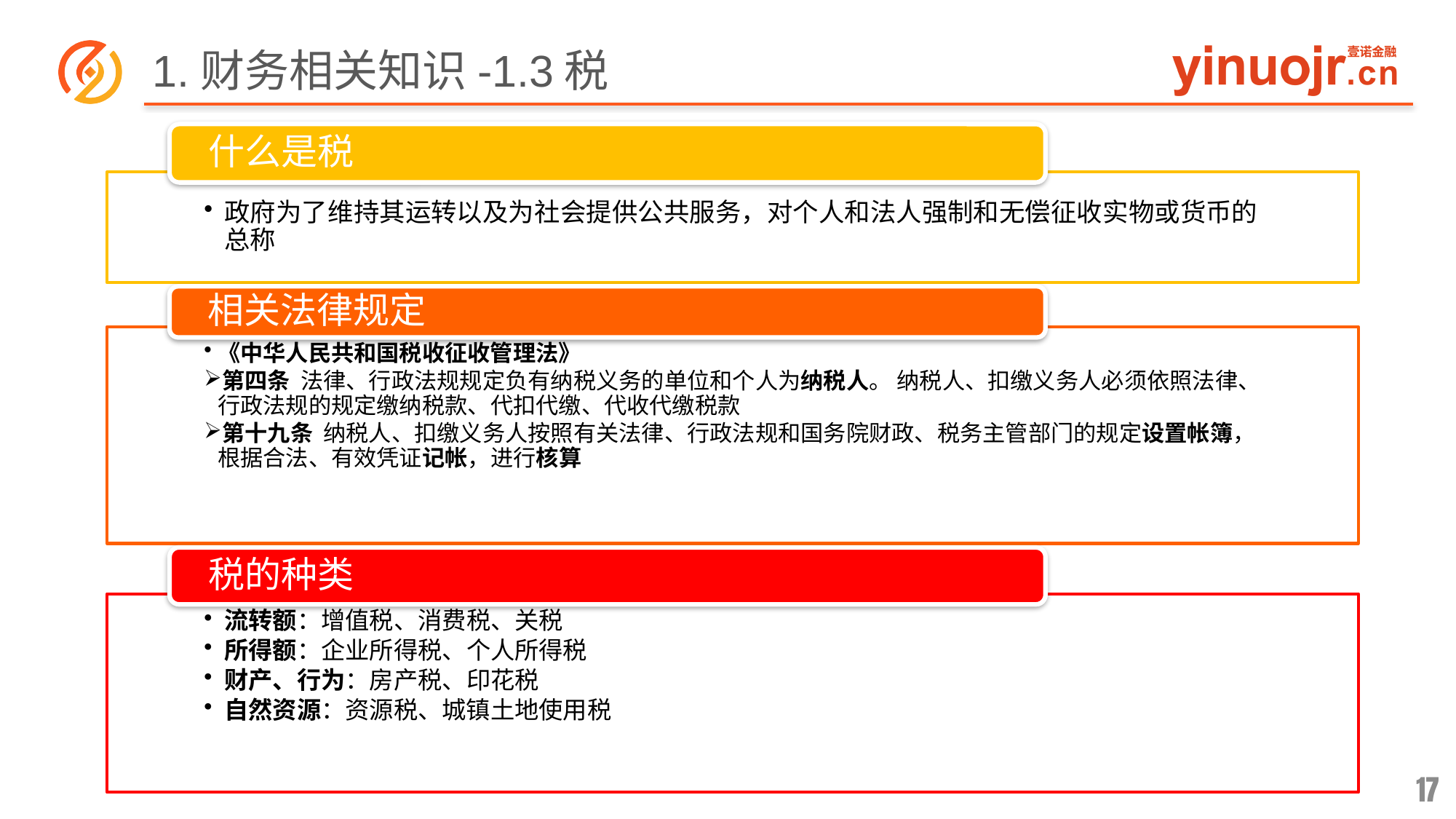

# 1.财务相关知识-1.3税
政府为了维持其运转以及为社会提供公共服务，对个人和法人强制和无偿征收实物或货币的总称
什么是税
《中华人民共和国税收征收管理法》
第四条  法律、行政法规规定负有纳税义务的单位和个人为纳税人。 纳税人、扣缴义务人必须依照法律、行政法规的规定缴纳税款、代扣代缴、代收代缴税款
第十九条  纳税人、扣缴义务人按照有关法律、行政法规和国务院财政、税务主管部门的规定设置帐簿，根据合法、有效凭证记帐，进行核算
相关法律规定
流转额：增值税、消费税、关税
所得额：企业所得税、个人所得税
财产、行为：房产税、印花税
自然资源：资源税、城镇土地使用税
税的种类
17